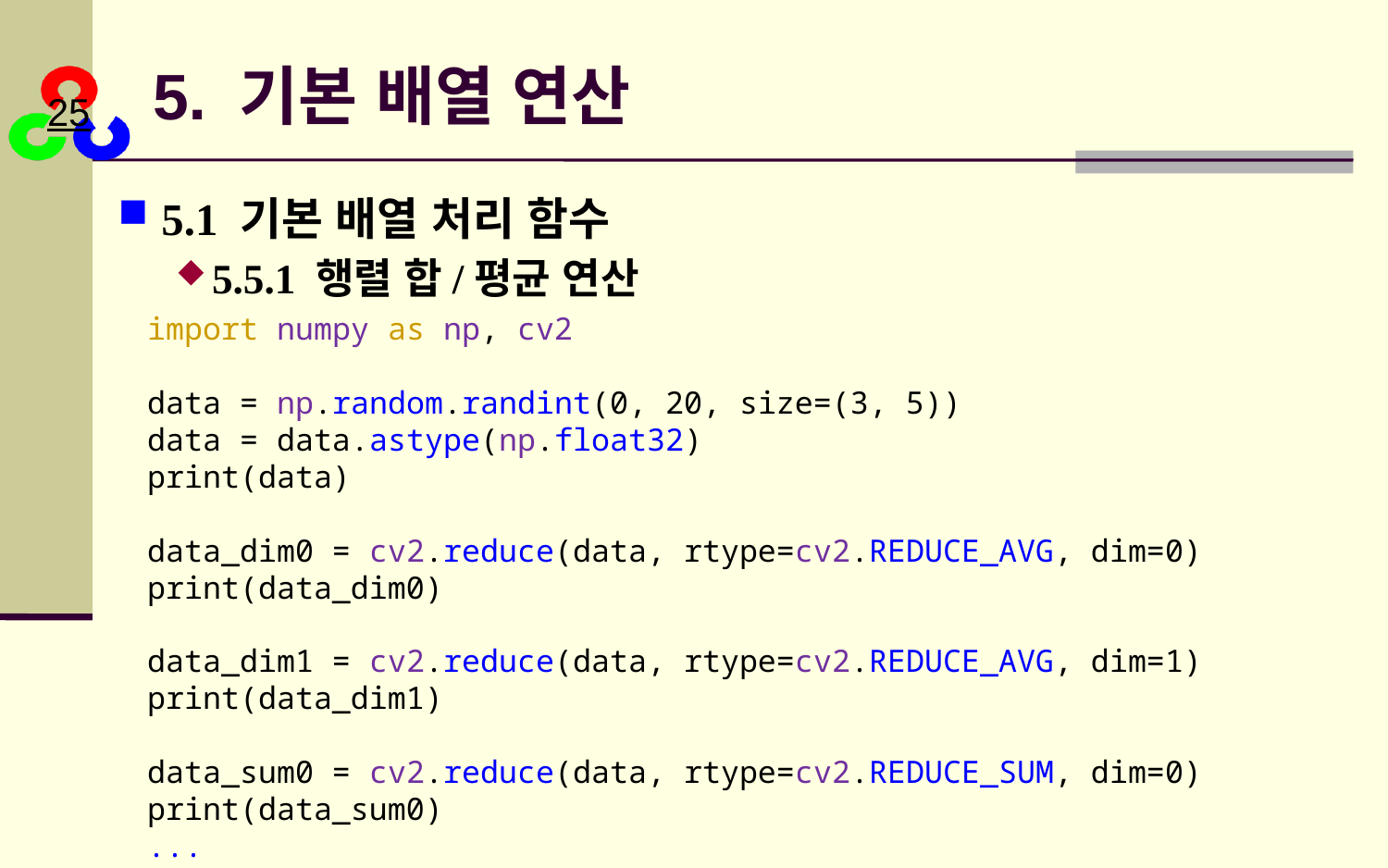

# 5. 기본 배열 연산
5.1 기본 배열 처리 함수
5.5.1 행렬 합/평균 연산
import numpy as np, cv2
data = np.random.randint(0, 20, size=(3, 5))
data = data.astype(np.float32)
print(data)
data_dim0 = cv2.reduce(data, rtype=cv2.REDUCE_AVG, dim=0)
print(data_dim0)
data_dim1 = cv2.reduce(data, rtype=cv2.REDUCE_AVG, dim=1)
print(data_dim1)
data_sum0 = cv2.reduce(data, rtype=cv2.REDUCE_SUM, dim=0)
print(data_sum0)
...